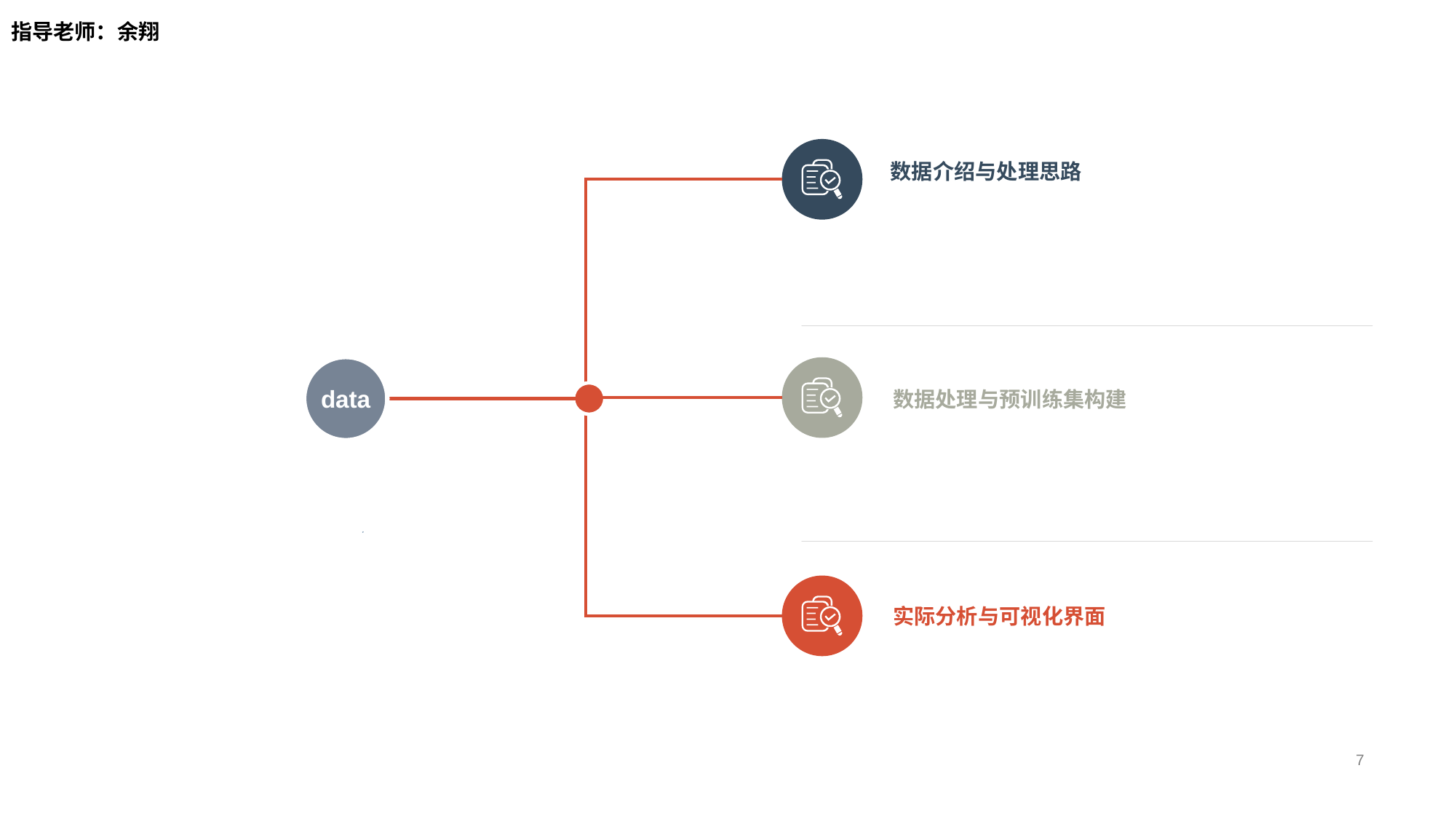

# 指导老师：余翔

数据介绍与处理思路
data

数据处理与预训练集构建

实际分析与可视化界面
7